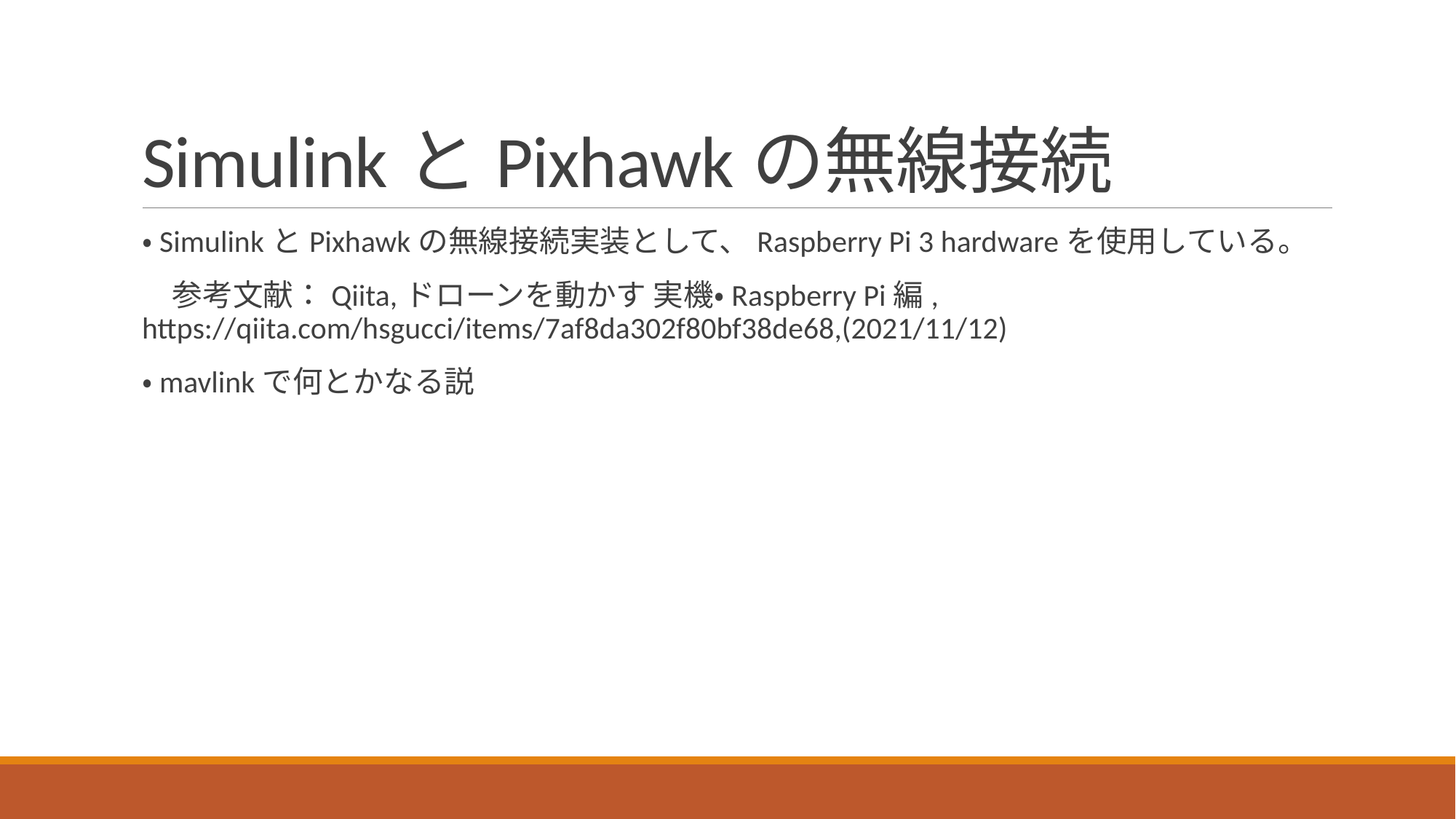

# SimulinkとPixhawkの無線接続
・SimulinkとPixhawkの無線接続実装として、Raspberry Pi 3 hardwareを使用している。
　参考文献：Qiita,ドローンを動かす 実機・Raspberry Pi編,       https://qiita.com/hsgucci/items/7af8da302f80bf38de68,(2021/11/12)
・mavlinkで何とかなる説